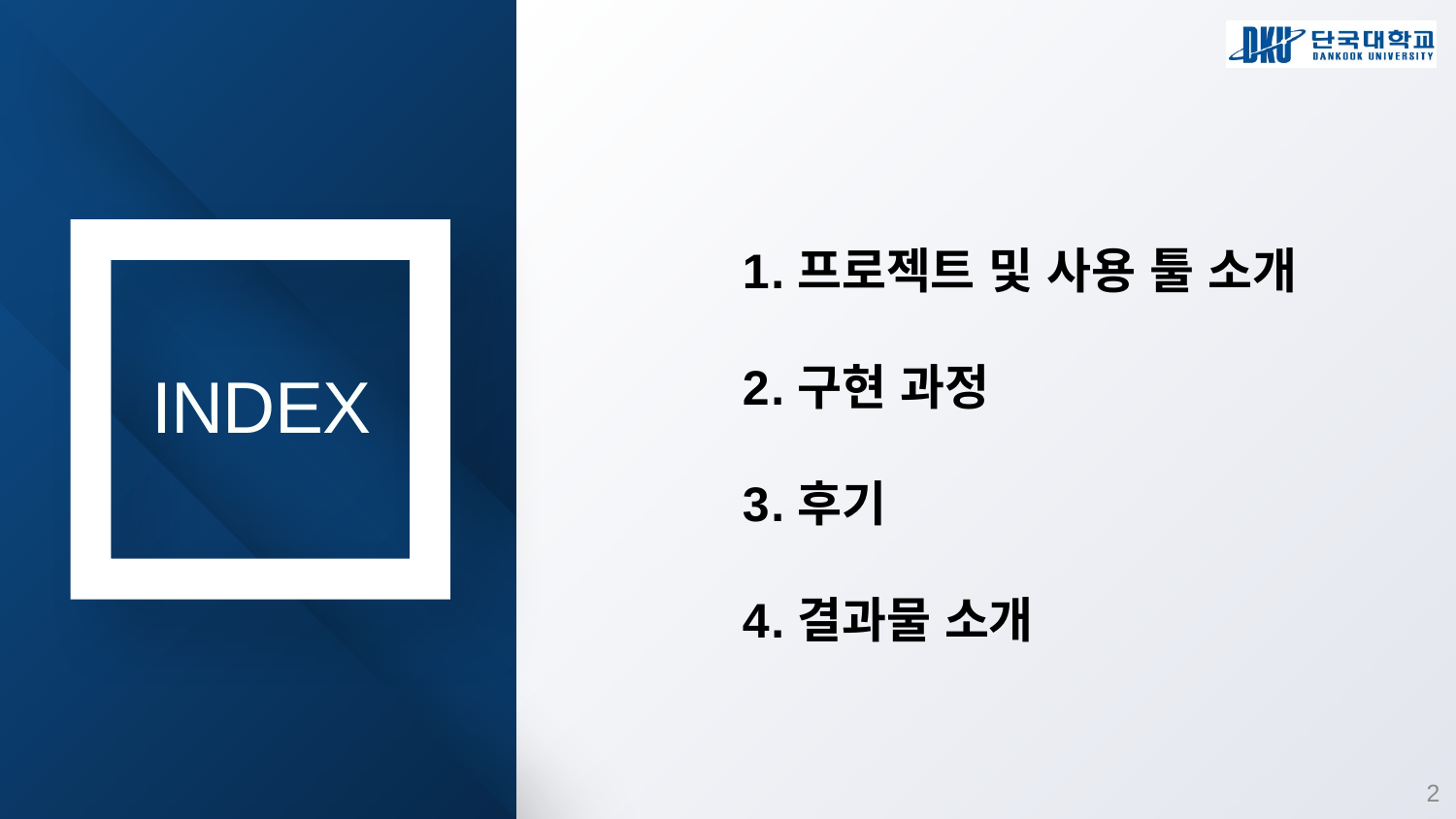

프로젝트 및 사용 툴 소개
구현 과정
후기
결과물 소개
INDEX
2